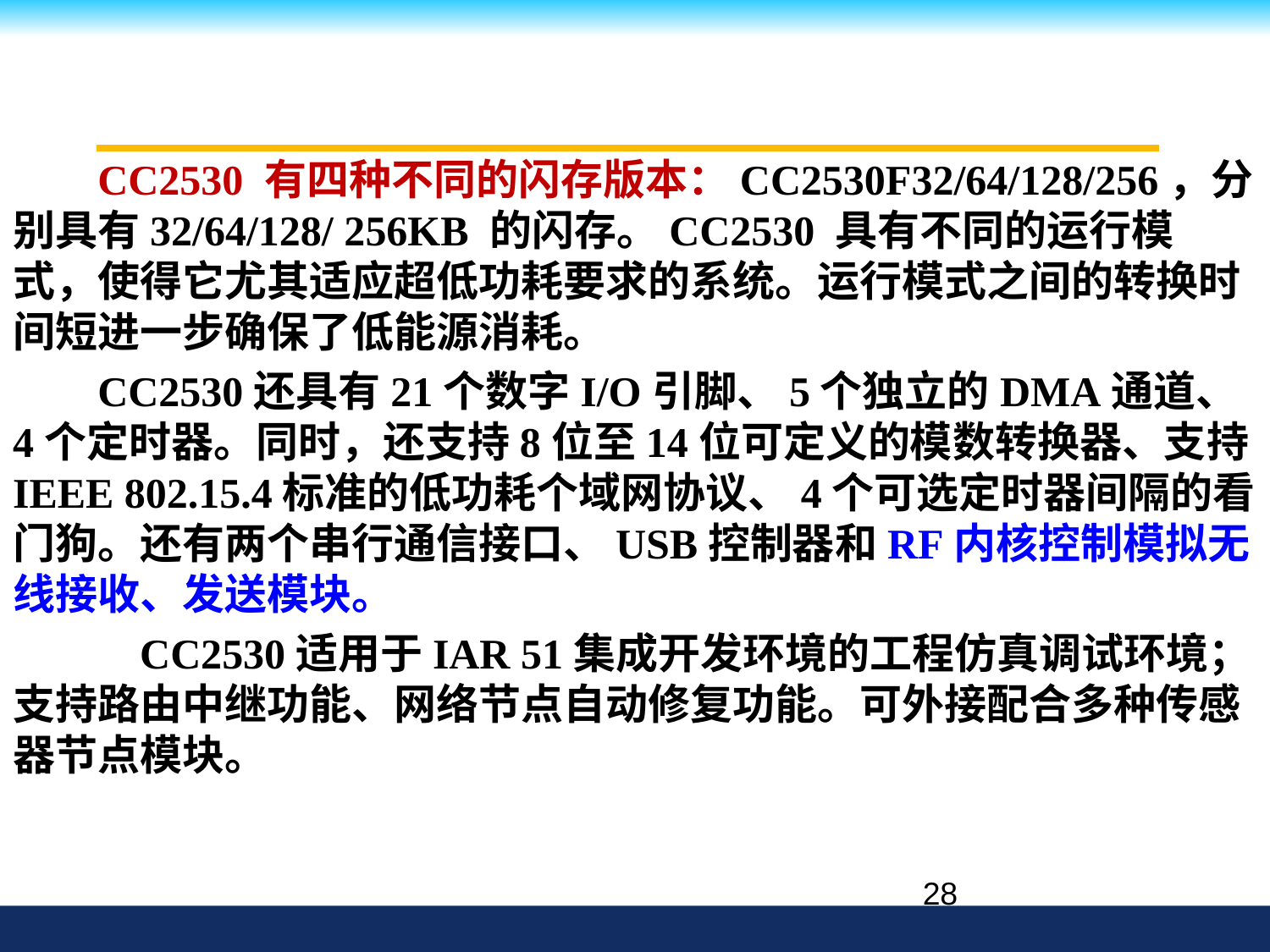

CC2530 有四种不同的闪存版本：CC2530F32/64/128/256，分别具有32/64/128/ 256KB 的闪存。CC2530 具有不同的运行模式，使得它尤其适应超低功耗要求的系统。运行模式之间的转换时间短进一步确保了低能源消耗。
CC2530还具有21个数字I/O引脚、5个独立的DMA通道、4个定时器。同时，还支持8位至14位可定义的模数转换器、支持IEEE 802.15.4标准的低功耗个域网协议、4个可选定时器间隔的看门狗。还有两个串行通信接口、USB控制器和RF内核控制模拟无线接收、发送模块。
	CC2530适用于IAR 51集成开发环境的工程仿真调试环境；支持路由中继功能、网络节点自动修复功能。可外接配合多种传感器节点模块。

28